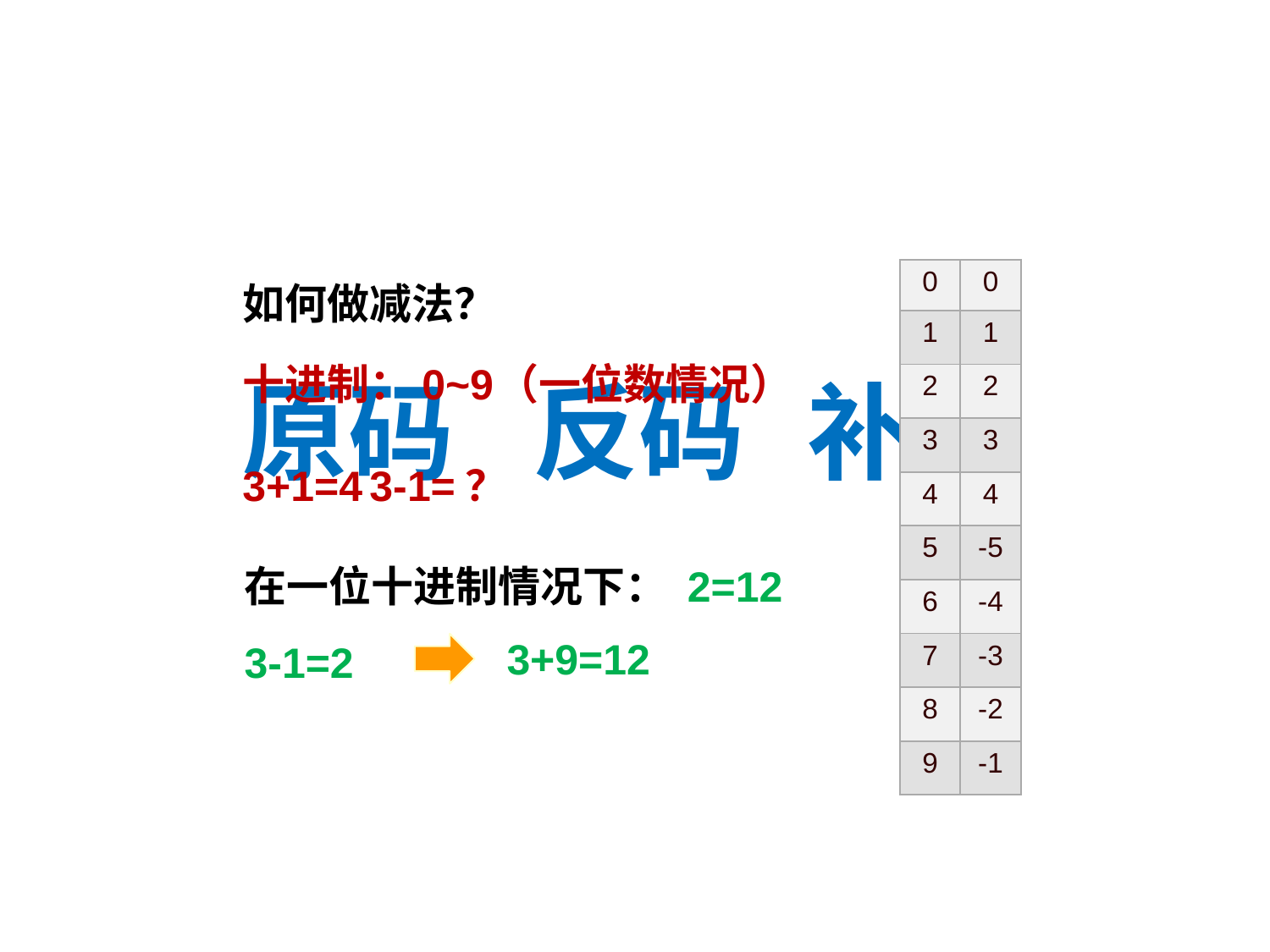

| 0 | 0 |
| --- | --- |
| 1 | 1 |
| 2 | 2 |
| 3 | 3 |
| 4 | 4 |
| 5 | -5 |
| 6 | -4 |
| 7 | -3 |
| 8 | -2 |
| 9 | -1 |
如何做减法？
十进制：0~9	（一位数情况）

3+1=4	3-1=？
原码
反码
补码
在一位十进制情况下： 2=12
3-1=2
3+9=12